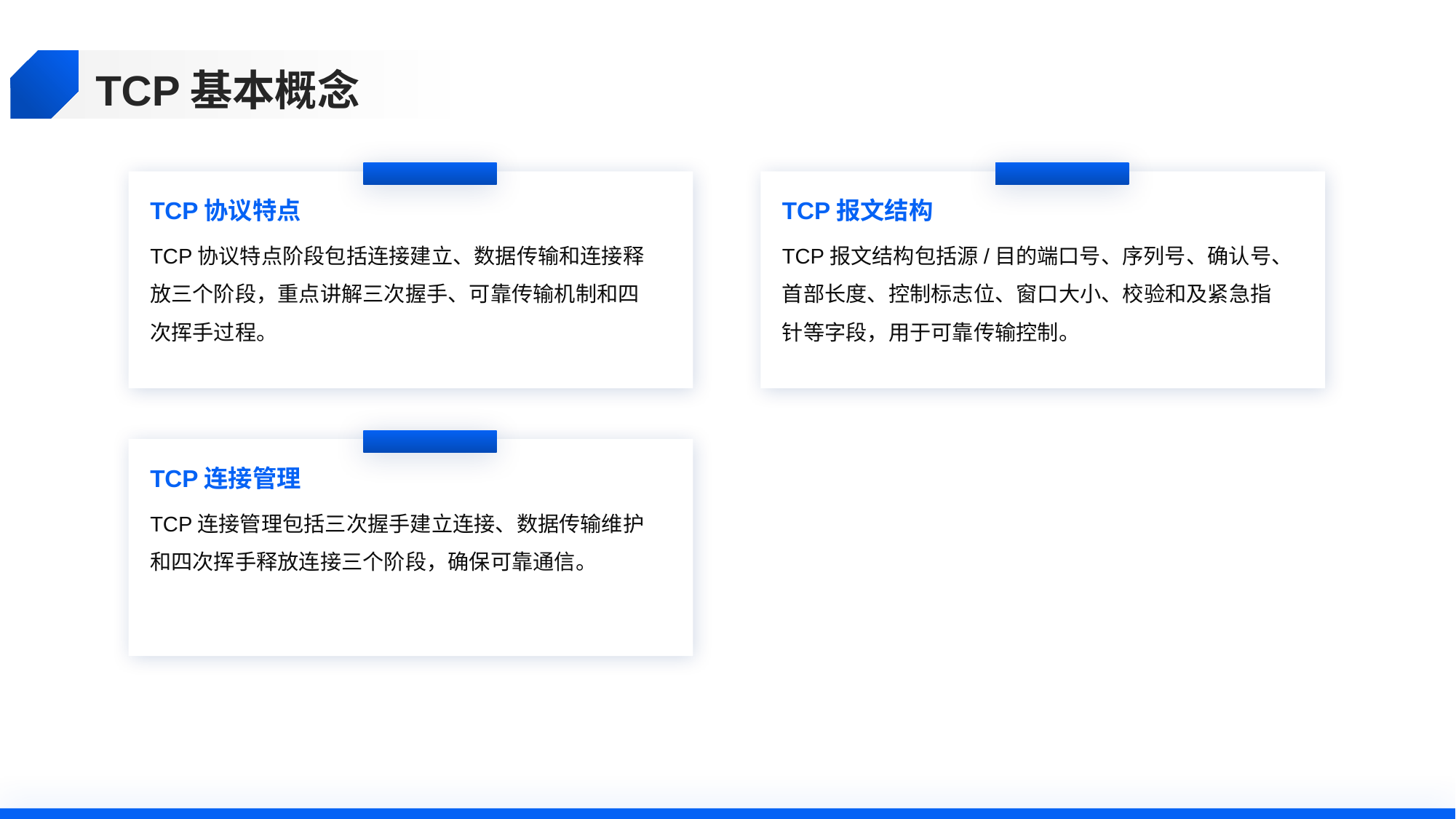

TCP基本概念

TCP协议特点
TCP报文结构
TCP协议特点阶段包括连接建立、数据传输和连接释放三个阶段，重点讲解三次握手、可靠传输机制和四次挥手过程。
TCP报文结构包括源/目的端口号、序列号、确认号、首部长度、控制标志位、窗口大小、校验和及紧急指针等字段，用于可靠传输控制。

TCP连接管理
TCP连接管理包括三次握手建立连接、数据传输维护和四次挥手释放连接三个阶段，确保可靠通信。